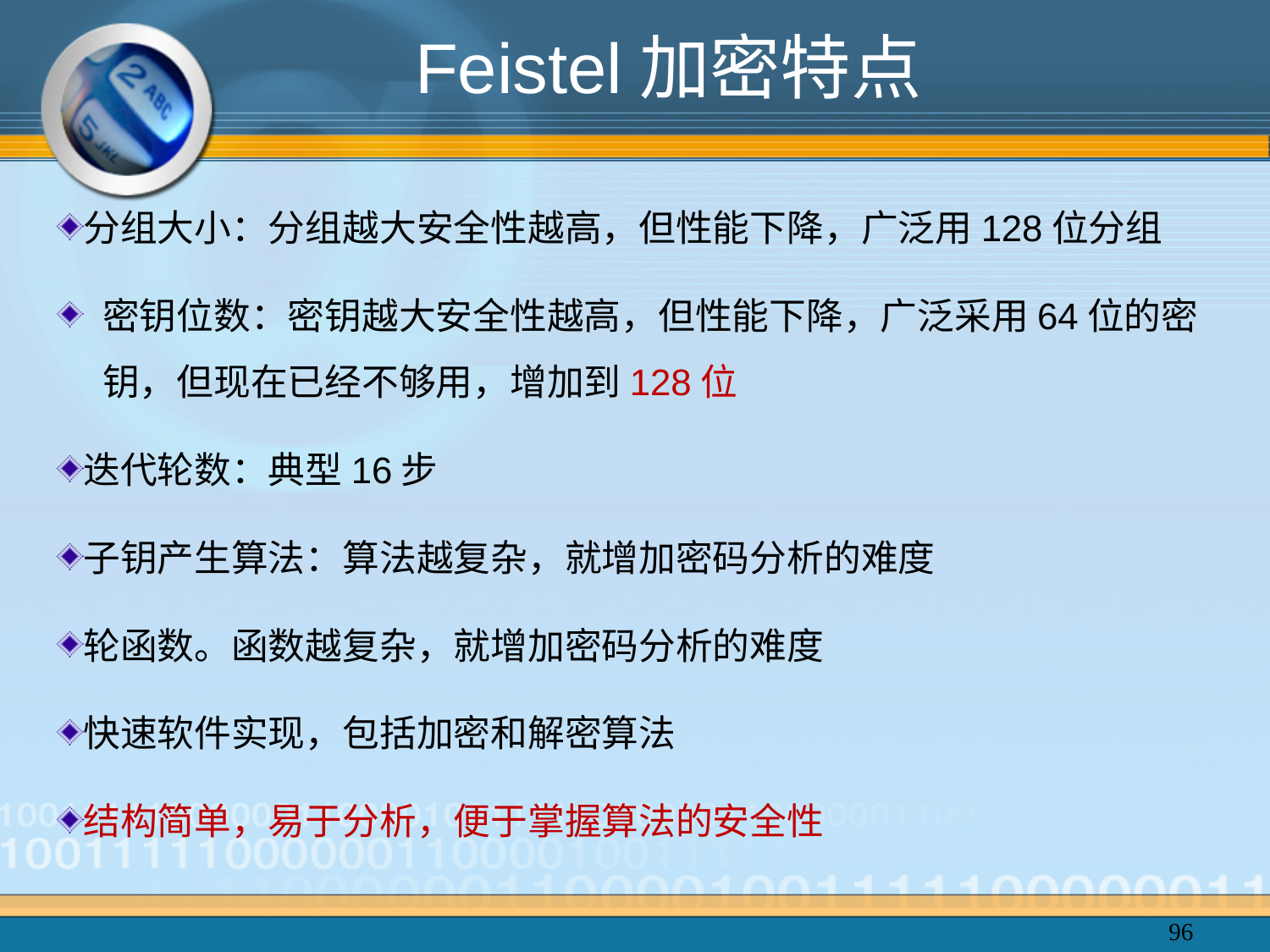

Feistel加密特点
分组大小：分组越大安全性越高，但性能下降，广泛用128位分组
密钥位数：密钥越大安全性越高，但性能下降，广泛采用64位的密钥，但现在已经不够用，增加到128位
迭代轮数：典型16步
子钥产生算法：算法越复杂，就增加密码分析的难度
轮函数。函数越复杂，就增加密码分析的难度
快速软件实现，包括加密和解密算法
结构简单，易于分析，便于掌握算法的安全性
96